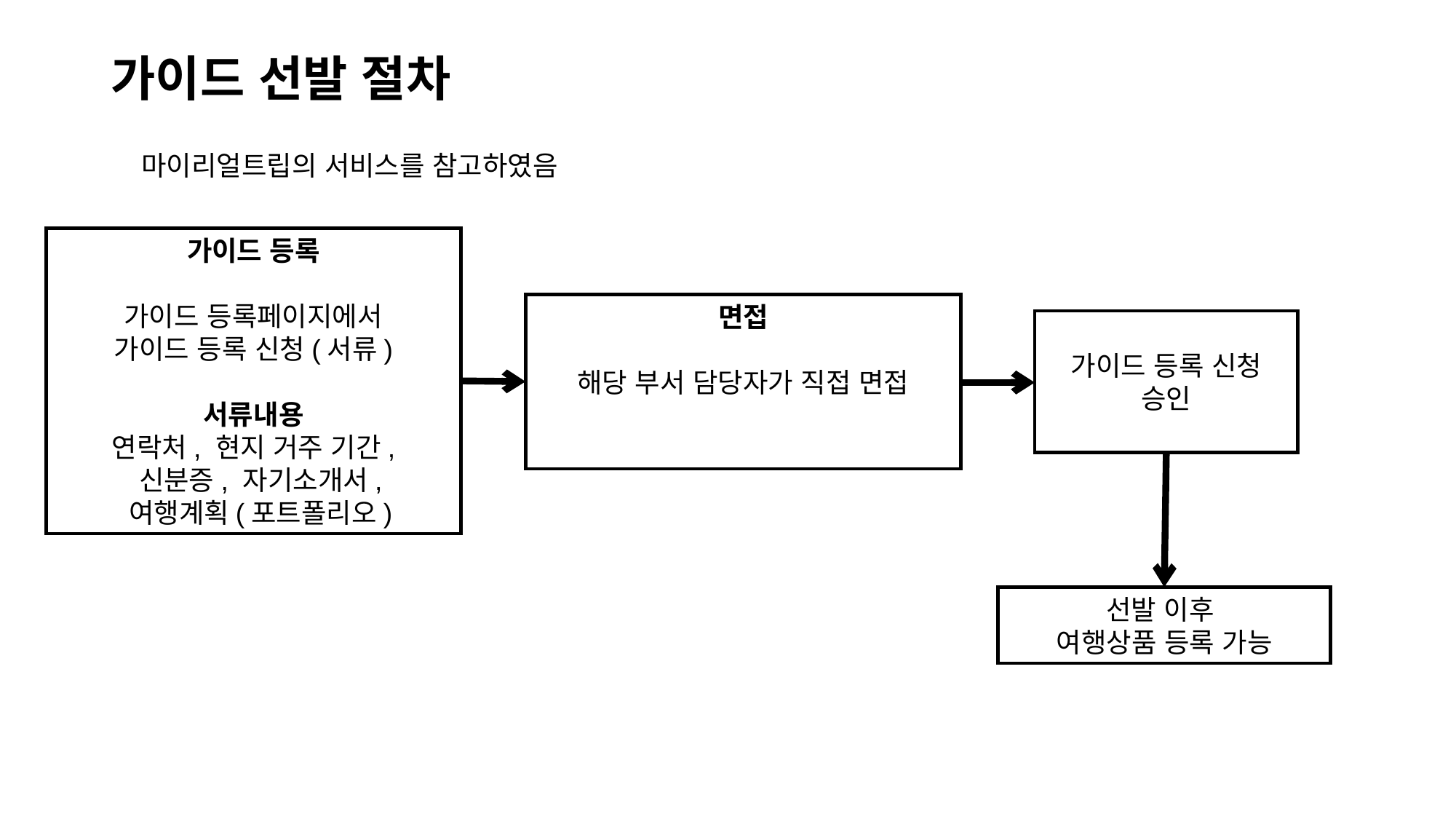

가이드 선발 절차
마이리얼트립의 서비스를 참고하였음
가이드 등록

가이드 등록페이지에서
가이드 등록 신청(서류)

서류내용
연락처, 현지 거주 기간,
 신분증, 자기소개서,
 여행계획(포트폴리오)
면접

해당 부서 담당자가 직접 면접

가이드 등록 신청 승인

선발 이후
여행상품 등록 가능